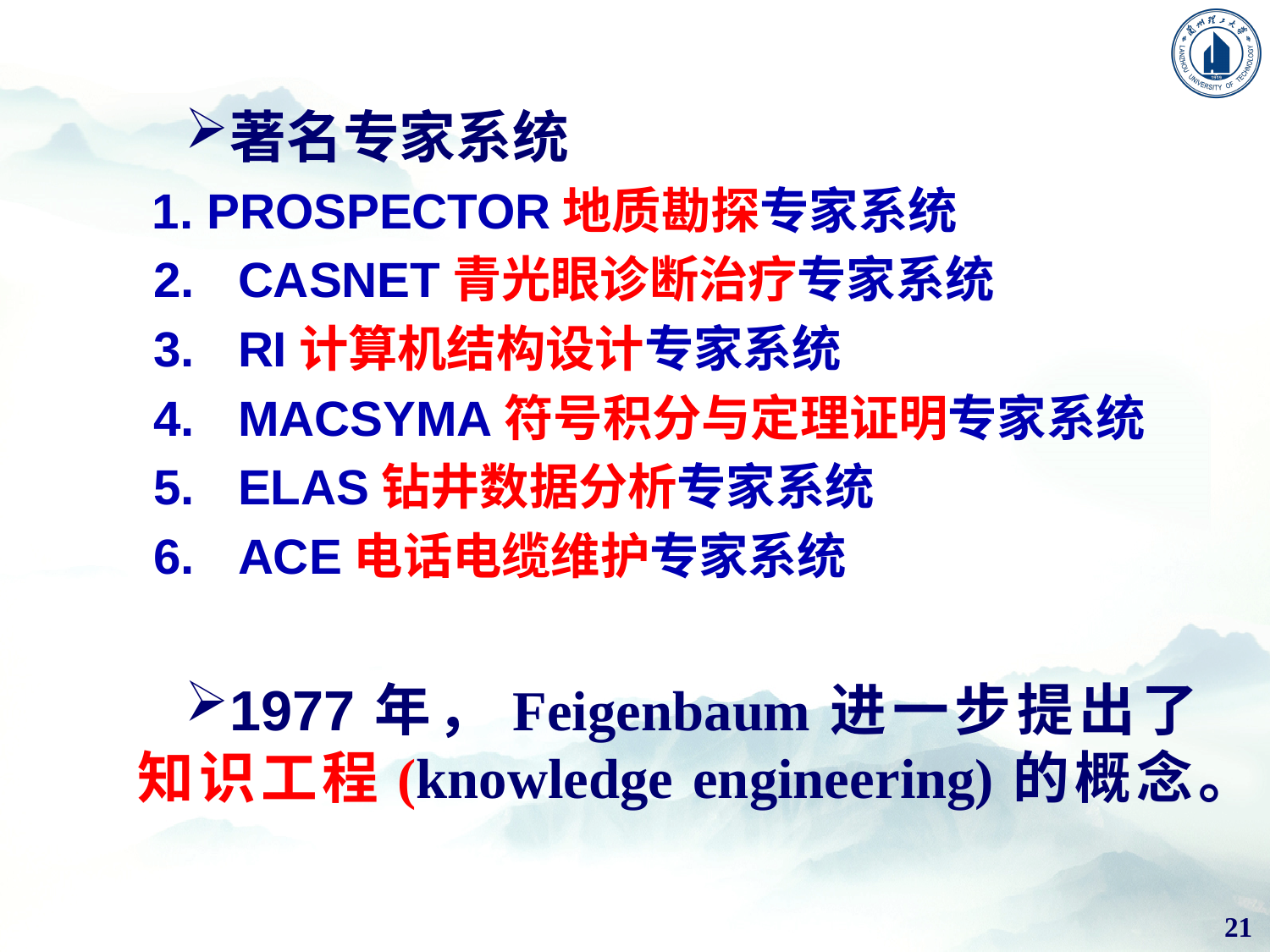

著名专家系统
 PROSPECTOR地质勘探专家系统
CASNET青光眼诊断治疗专家系统
RI计算机结构设计专家系统
MACSYMA符号积分与定理证明专家系统
ELAS钻井数据分析专家系统
ACE电话电缆维护专家系统

1977年，Feigenbaum进一步提出了知识工程(knowledge engineering)的概念。
21